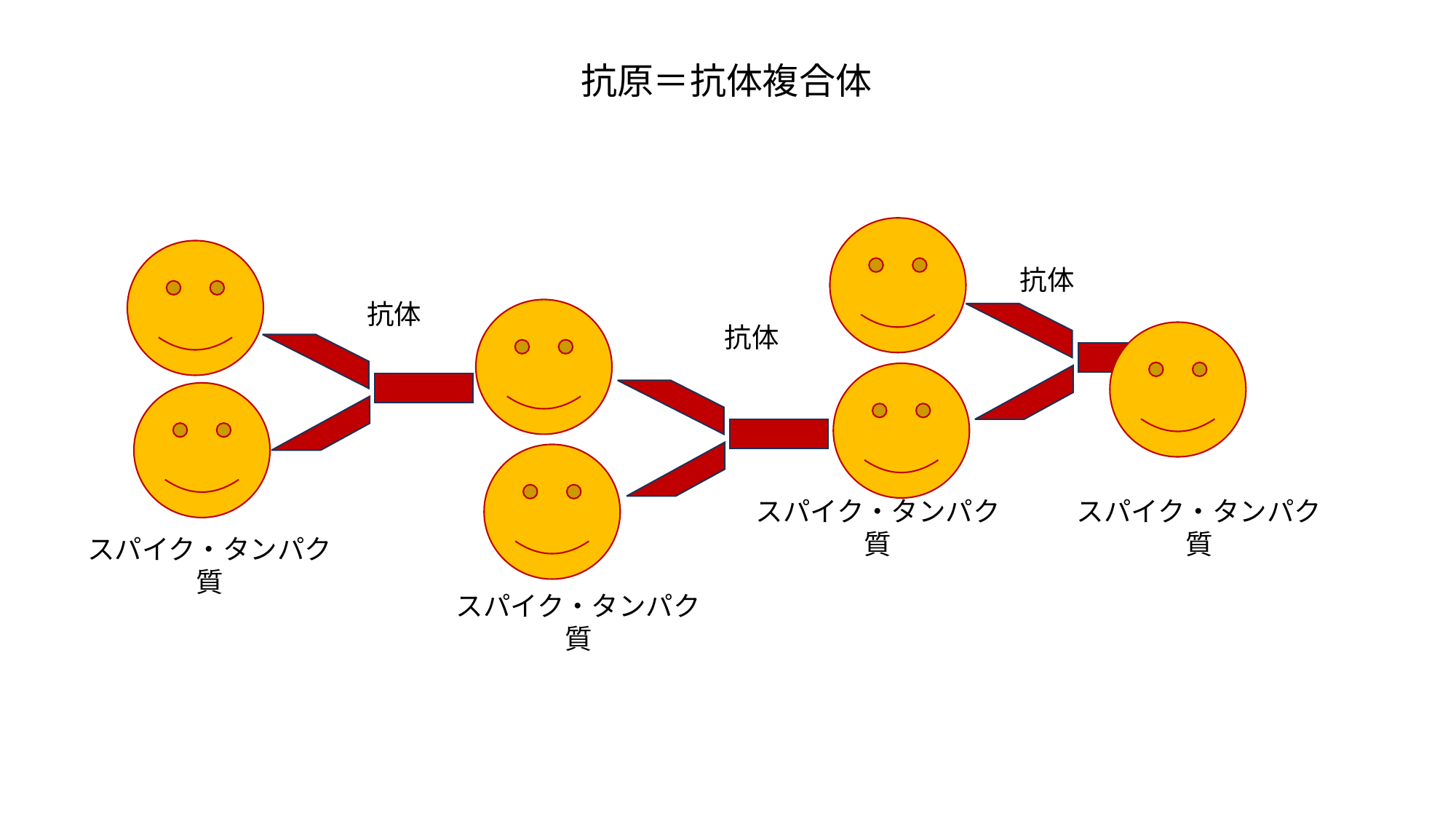

抗原＝抗体複合体

抗体

抗体

抗体

スパイク・タンパク質
スパイク・タンパク質
スパイク・タンパク質
スパイク・タンパク質